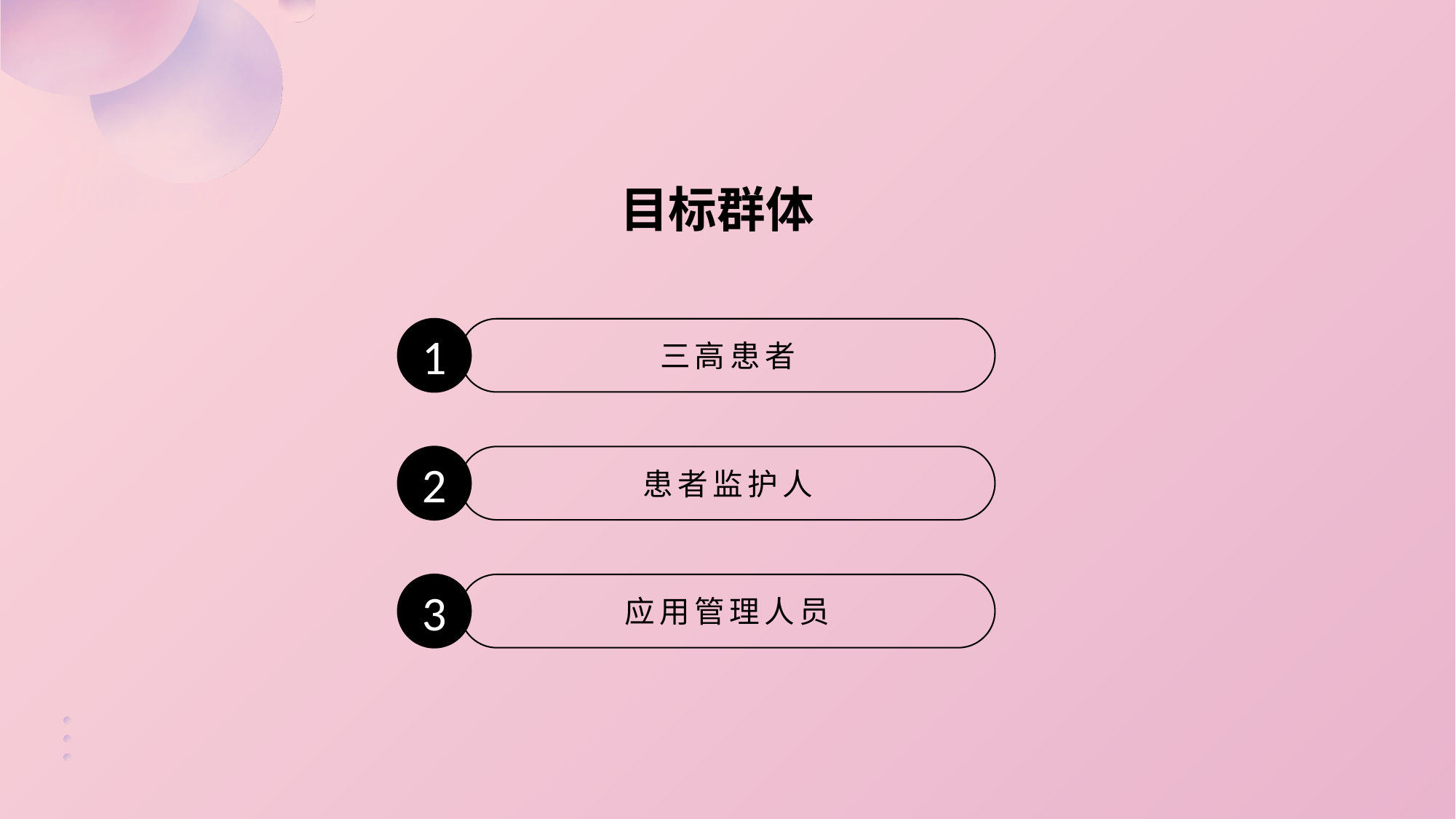

目标群体
1

三高患者
2

患者监护人
3

应用管理人员